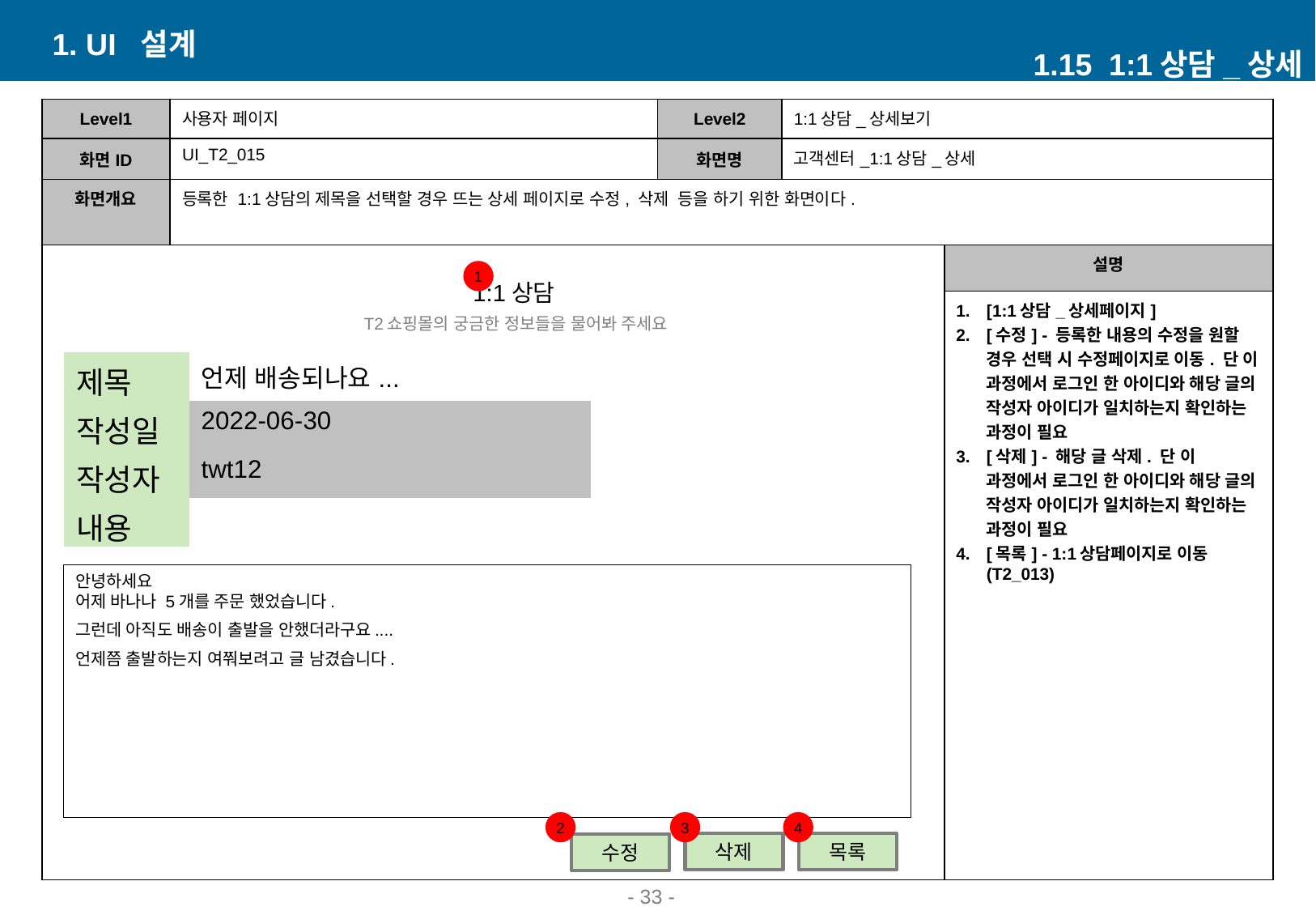

1. UI  설계
1.15  1:1상담_상세
| Level1 | 사용자 페이지 | Level2 | 1:1상담\_상세보기 |  |
| --- | --- | --- | --- | --- |
| 화면ID | UI\_T2\_015 | 화면명 | 고객센터\_1:1상담\_상세 |  |
| 화면개요 | 등록한 1:1상담의 제목을 선택할 경우 뜨는 상세 페이지로 수정, 삭제 등을 하기 위한 화면이다. |  |  |  |
|  |  |  |  | 설명 |
|  |  |  |  | [1:1상담\_상세페이지] [수정] - 등록한 내용의 수정을 원할 경우 선택 시 수정페이지로 이동. 단 이 과정에서 로그인 한 아이디와 해당 글의 작성자 아이디가 일치하는지 확인하는 과정이 필요 [삭제] - 해당 글 삭제. 단 이 과정에서 로그인 한 아이디와 해당 글의 작성자 아이디가 일치하는지 확인하는 과정이 필요 [목록] - 1:1상담페이지로 이동(T2\_013) |
1
1:1상담
T2쇼핑몰의 궁금한 정보들을 물어봐 주세요
| 제목 | 언제 배송되나요... |
| --- | --- |
| 작성일 | 2022-06-30 |
| 작성자 | twt12 |
| 내용 |  |
안녕하세요
어제 바나나 5개를 주문 했었습니다.
그런데 아직도 배송이 출발을 안했더라구요....
언제쯤 출발하는지 여쭤보려고 글 남겼습니다.

2
3
4
삭제
목록
수정
- 33 -